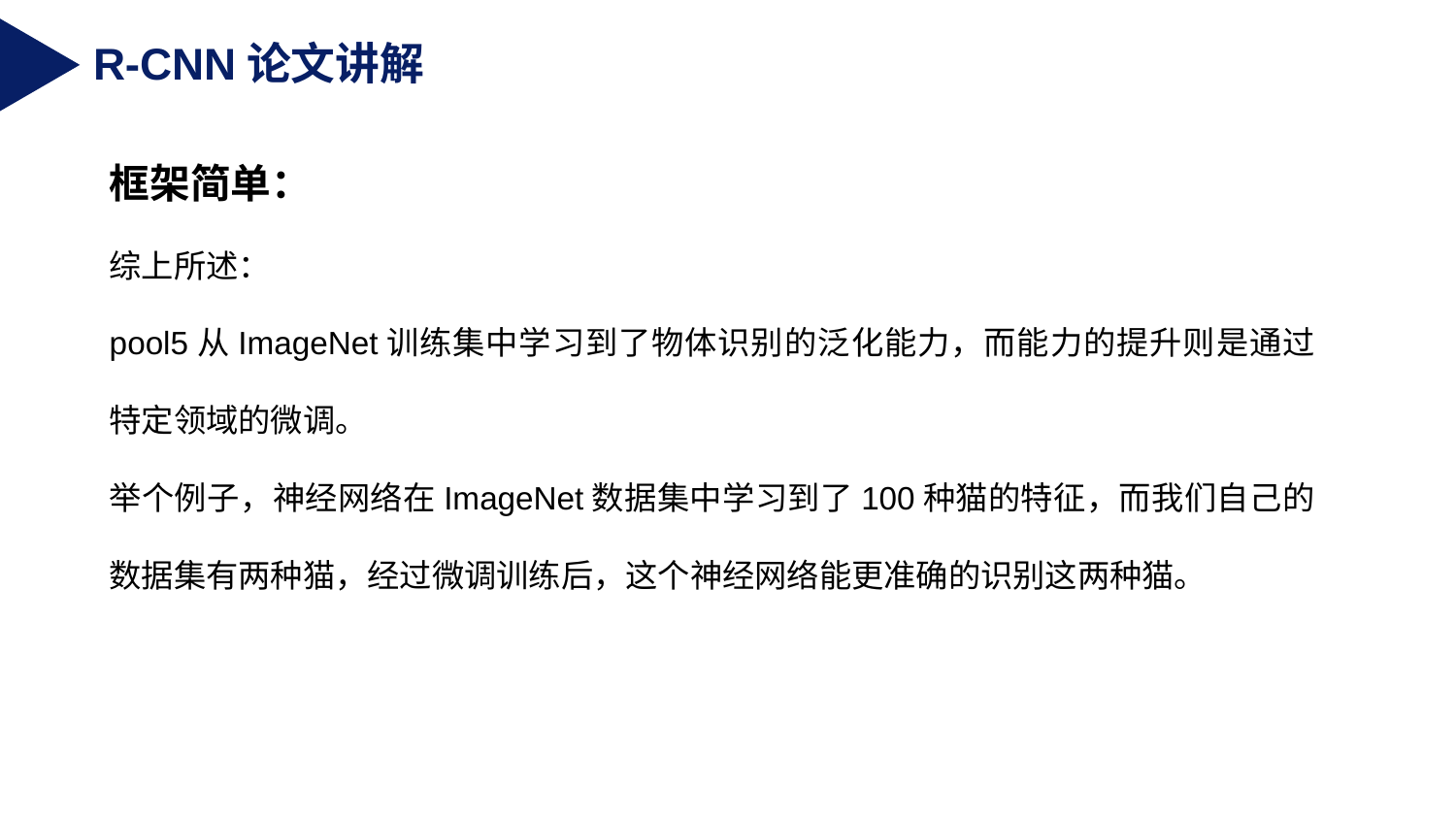

R-CNN论文讲解
框架简单：
综上所述：
pool5从ImageNet训练集中学习到了物体识别的泛化能力，而能力的提升则是通过特定领域的微调。
举个例子，神经网络在ImageNet数据集中学习到了100种猫的特征，而我们自己的数据集有两种猫，经过微调训练后，这个神经网络能更准确的识别这两种猫。